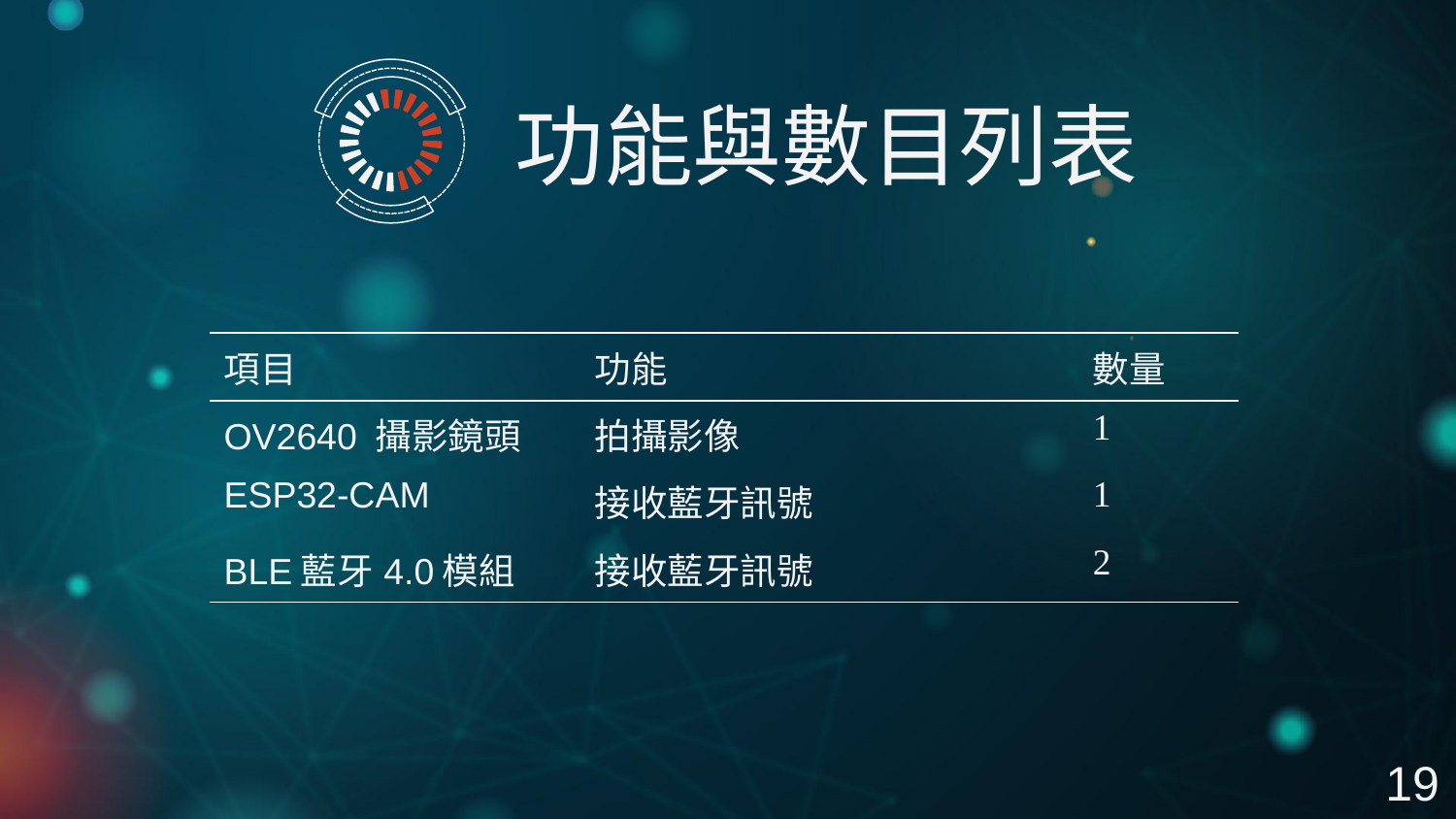

功能與數目列表

| 項目 | 功能 | 數量 |
| --- | --- | --- |
| OV2640 攝影鏡頭 | 拍攝影像 | 1 |
| ESP32-CAM | 接收藍牙訊號 | 1 |
| BLE藍牙4.0模組 | 接收藍牙訊號 | 2 |